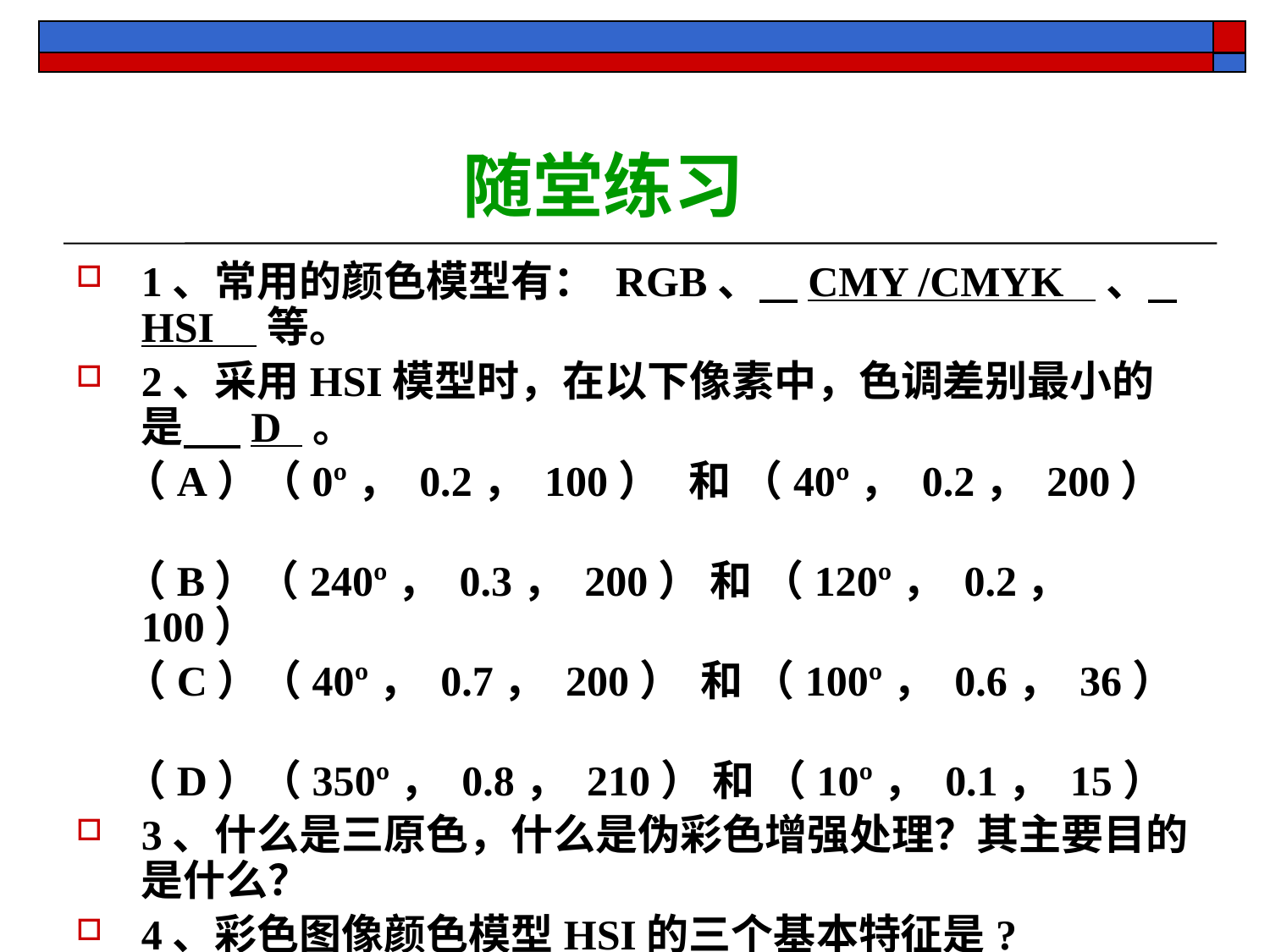

# 随堂练习
1、常用的颜色模型有： RGB、    CMY /CMYK   、    HSI    等。
2、采用HSI模型时，在以下像素中，色调差别最小的是      D  。
    （A）（0º， 0.2， 100）   和 （40º， 0.2， 200）
    （B）（240º， 0.3， 200） 和 （120º， 0.2， 100）
    （C）（40º， 0.7， 200）  和 （100º， 0.6， 36）
    （D）（350º， 0.8， 210） 和 （10º， 0.1， 15）
3、什么是三原色，什么是伪彩色增强处理？其主要目的是什么？
4、彩色图像颜色模型HSI的三个基本特征是?
61